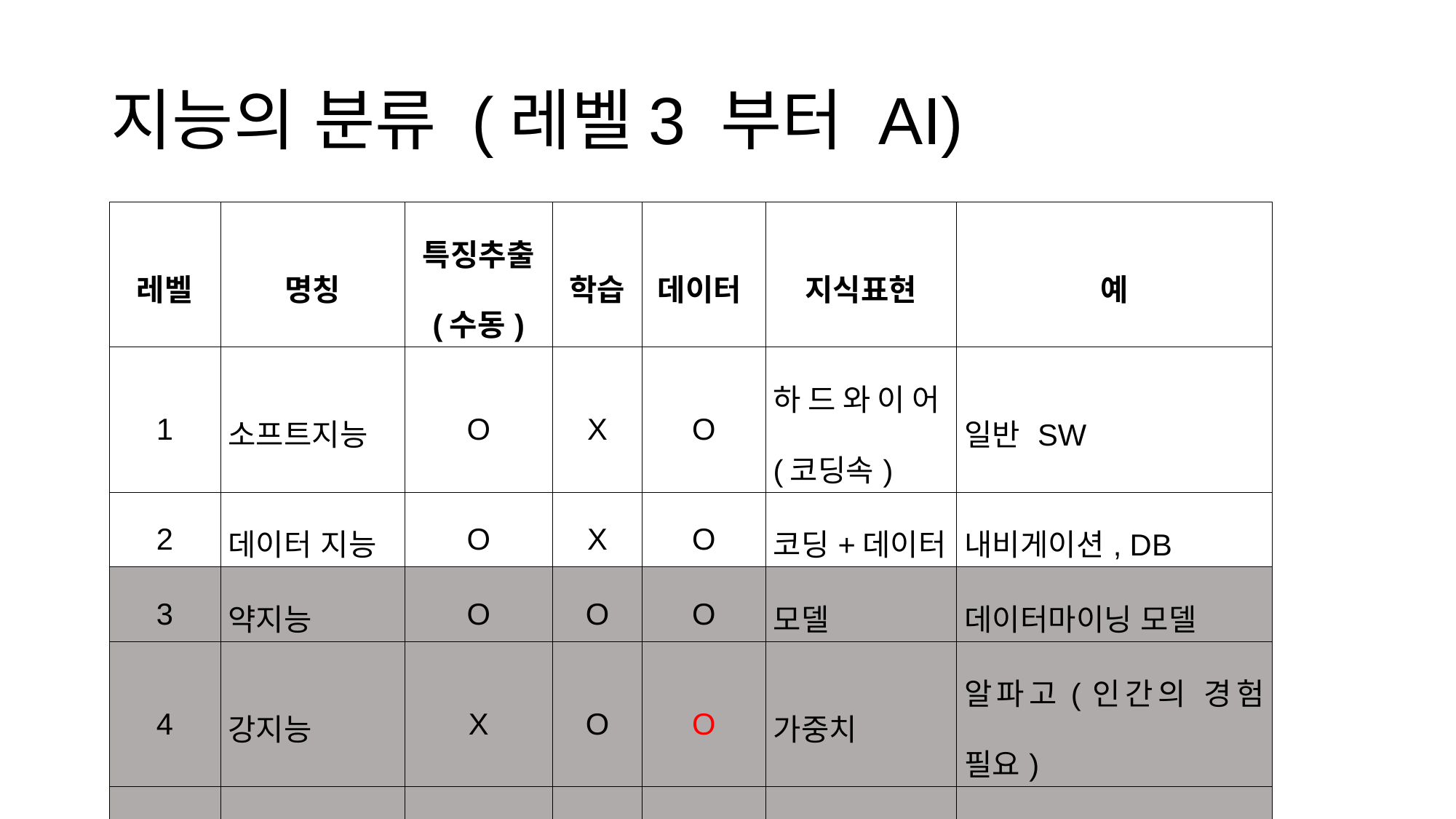

# 지능의 분류 (레벨3 부터 AI)
| 레벨 | 명칭 | 특징추출 (수동) | 학습 | 데이터 | 지식표현 | 예 |
| --- | --- | --- | --- | --- | --- | --- |
| 1 | 소프트지능 | O | X | O | 하드와이어(코딩속) | 일반 SW |
| 2 | 데이터 지능 | O | X | O | 코딩+데이터 | 내비게이션, DB |
| 3 | 약지능 | O | O | O | 모델 | 데이터마이닝 모델 |
| 4 | 강지능 | X | O | O | 가중치 | 알파고(인간의 경험 필요) |
| 5 | 초지능 | X | O | X | 가중치 | 알파제로(인간의 경험 필요없다) |